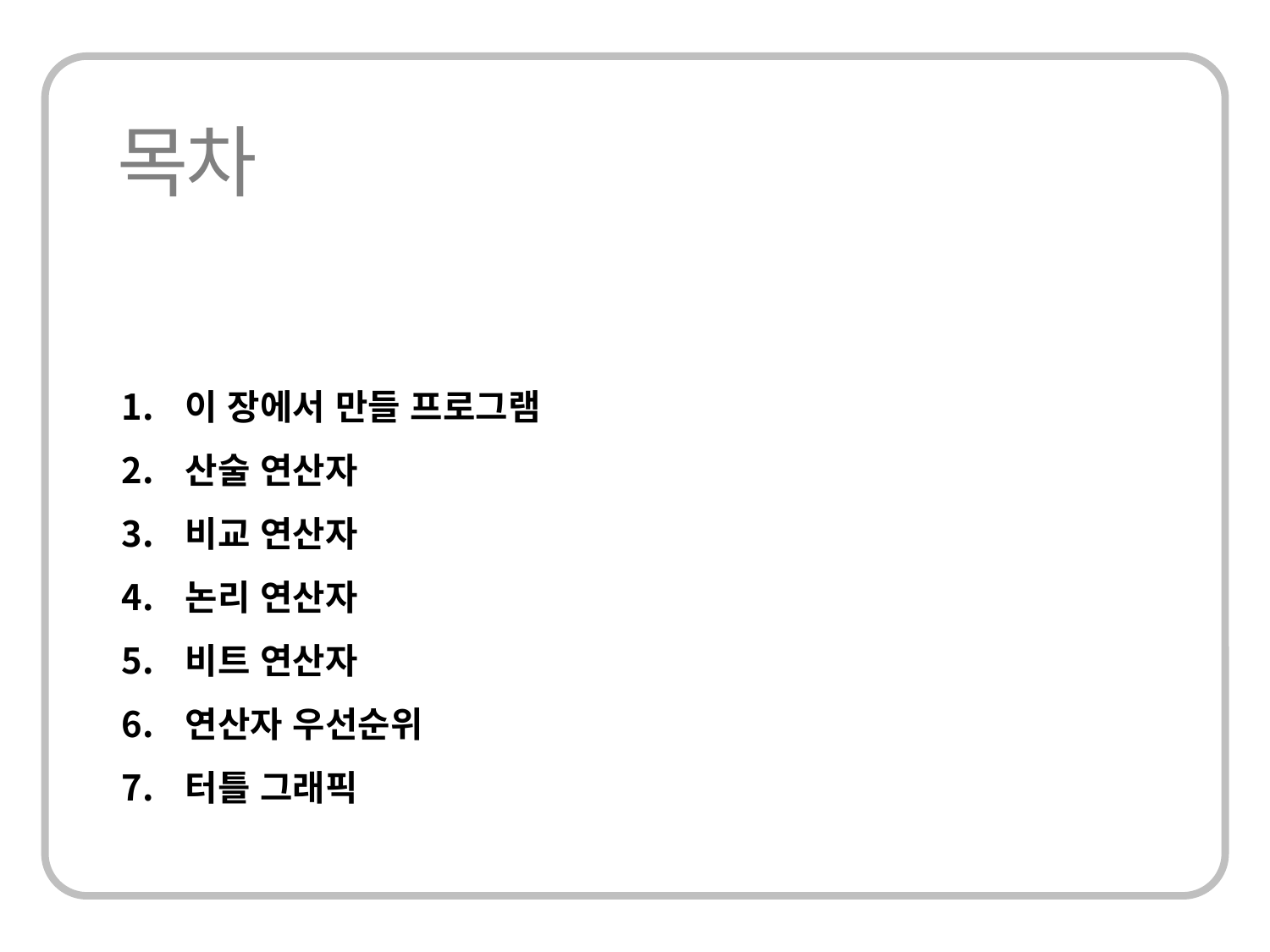

이 장에서 만들 프로그램
산술 연산자
비교 연산자
논리 연산자
비트 연산자
연산자 우선순위
터틀 그래픽